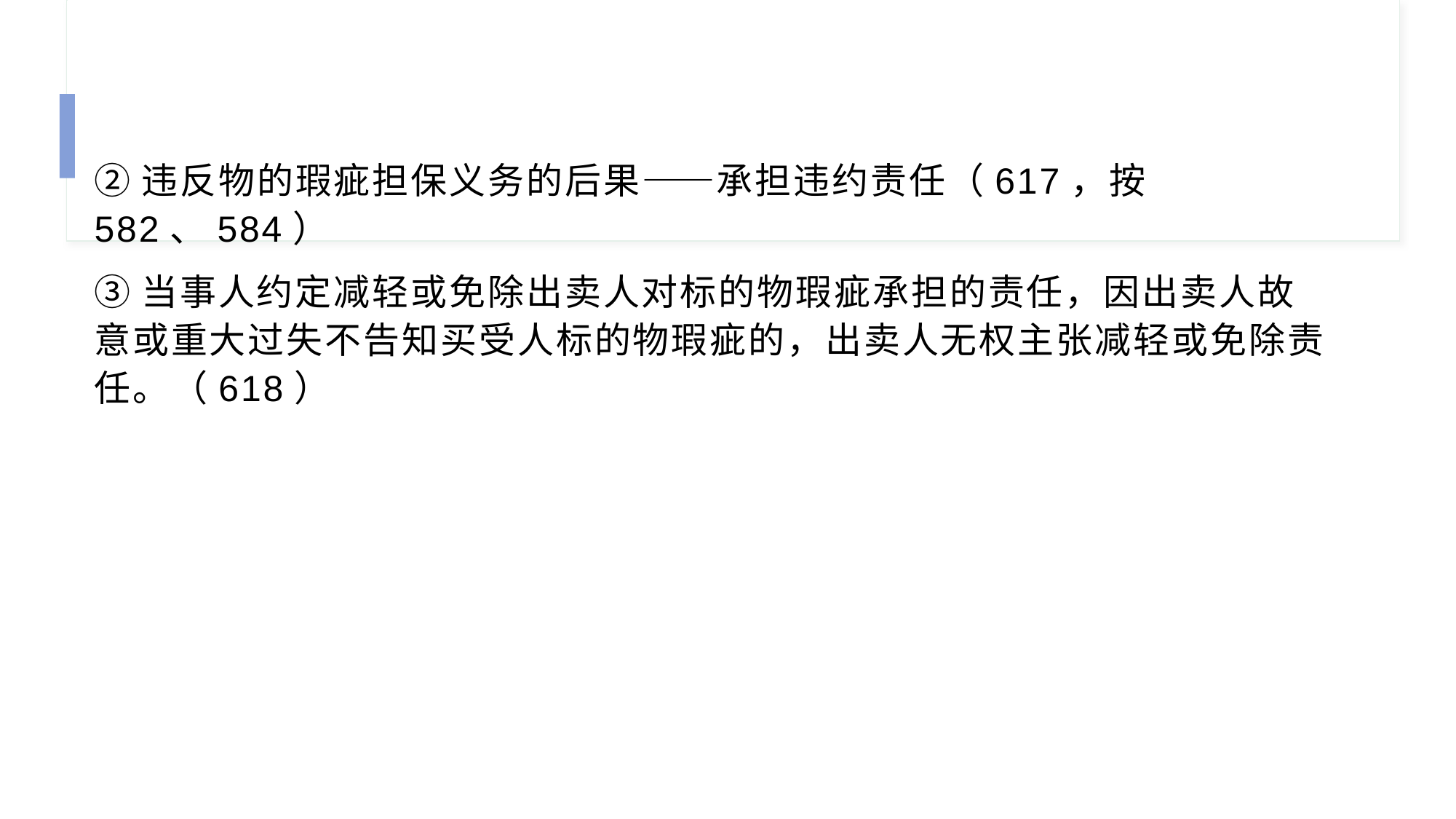

②违反物的瑕疵担保义务的后果——承担违约责任（617，按582、584）
③当事人约定减轻或免除出卖人对标的物瑕疵承担的责任，因出卖人故意或重大过失不告知买受人标的物瑕疵的，出卖人无权主张减轻或免除责任。（618）